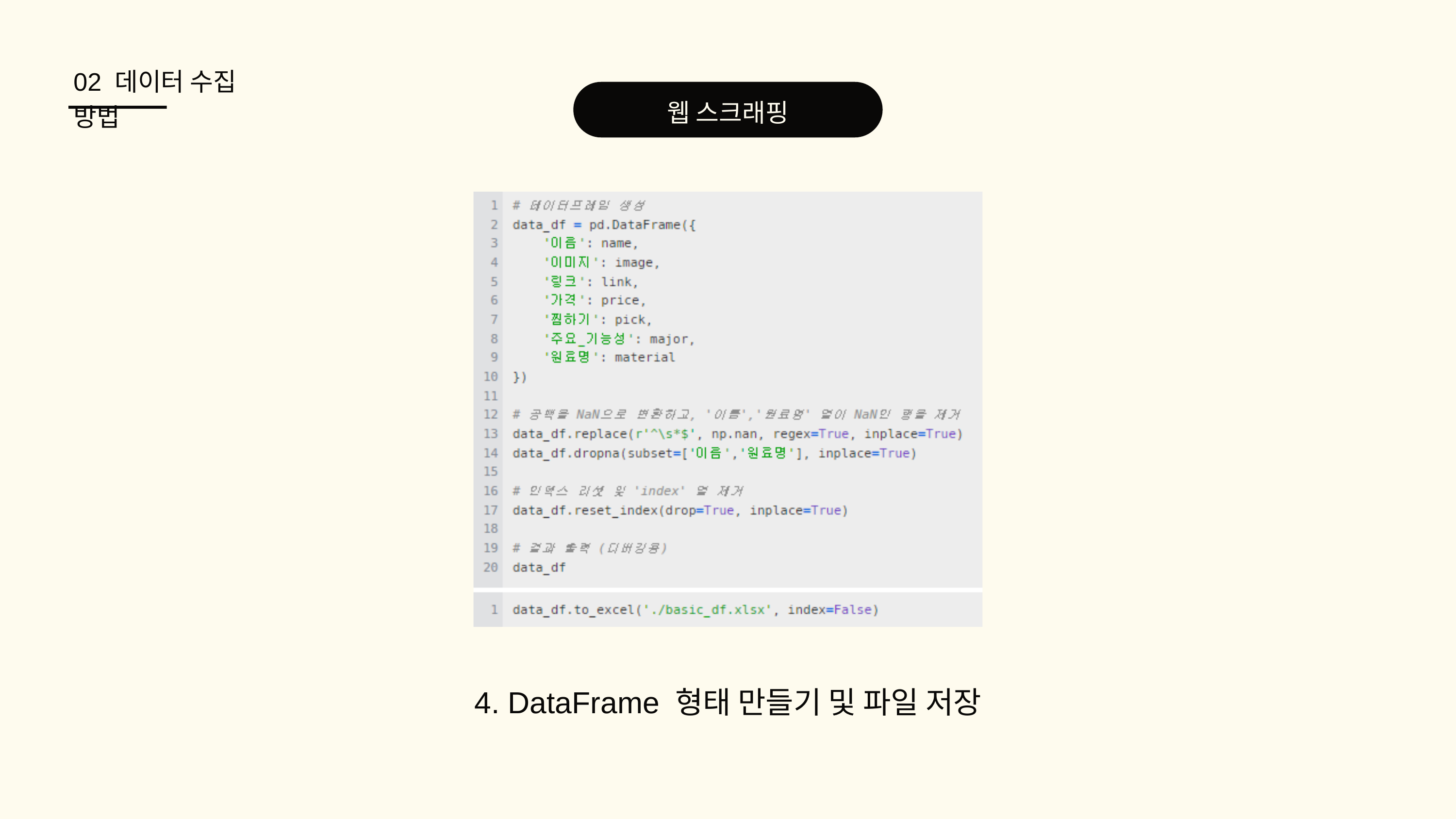

02 데이터 수집 방법

웹 스크래핑

4. DataFrame 형태 만들기 및 파일 저장